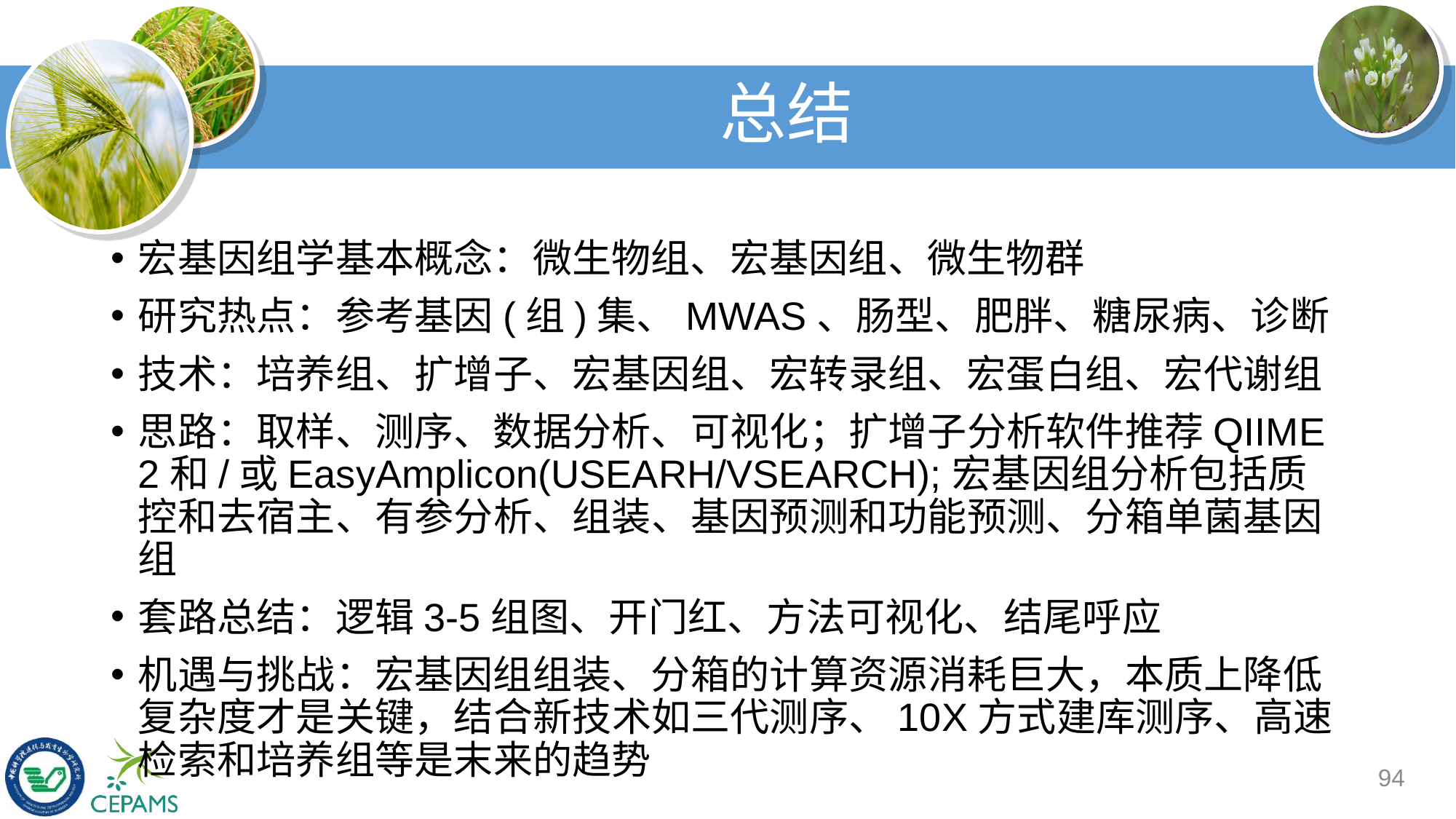

# 总结
宏基因组学基本概念：微生物组、宏基因组、微生物群
研究热点：参考基因(组)集、MWAS、肠型、肥胖、糖尿病、诊断
技术：培养组、扩增子、宏基因组、宏转录组、宏蛋白组、宏代谢组
思路：取样、测序、数据分析、可视化；扩增子分析软件推荐QIIME 2和/或EasyAmplicon(USEARH/VSEARCH);宏基因组分析包括质控和去宿主、有参分析、组装、基因预测和功能预测、分箱单菌基因组
套路总结：逻辑3-5组图、开门红、方法可视化、结尾呼应
机遇与挑战：宏基因组组装、分箱的计算资源消耗巨大，本质上降低复杂度才是关键，结合新技术如三代测序、10X方式建库测序、高速检索和培养组等是末来的趋势

94